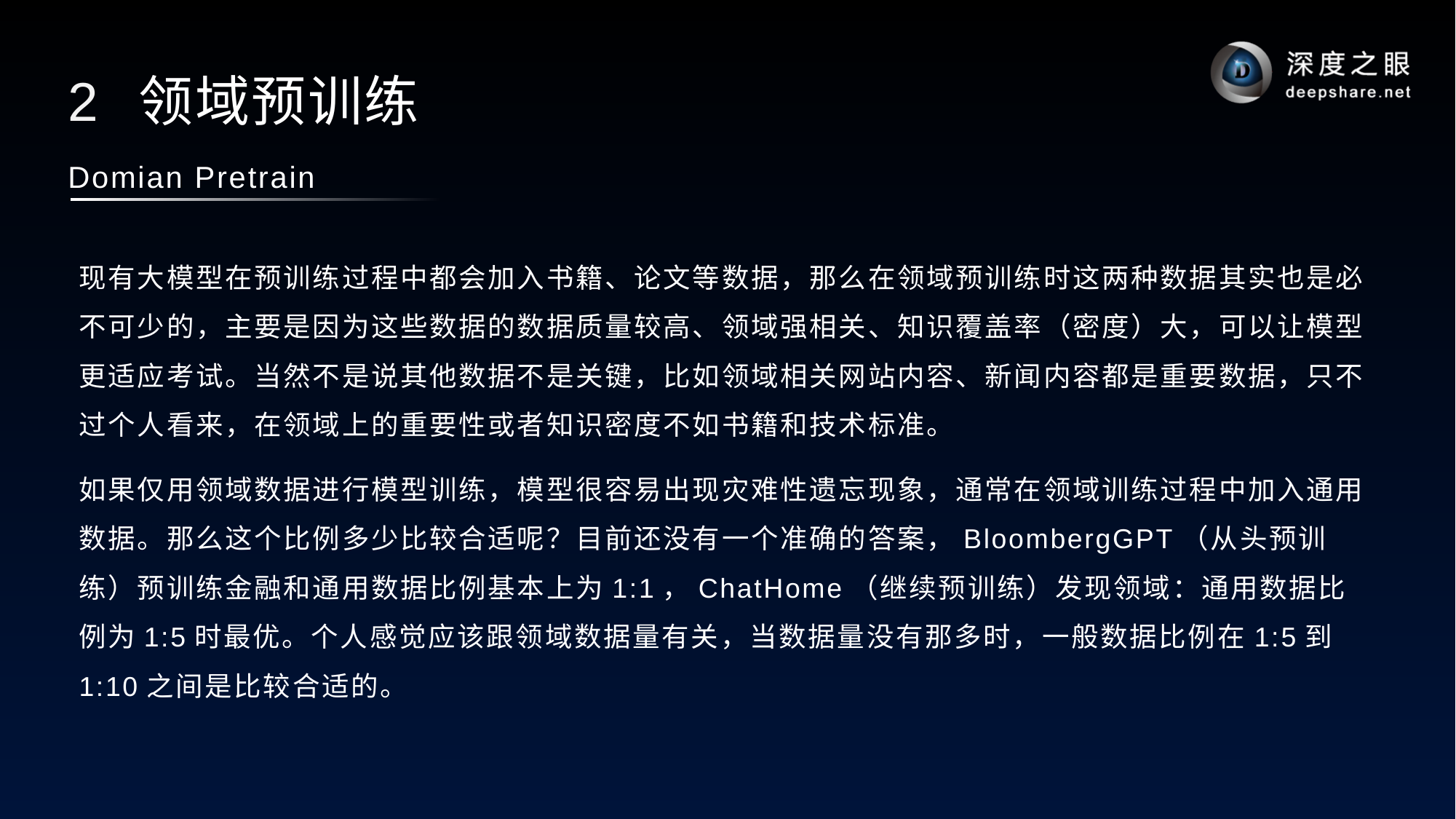

# 2 领域预训练
Domian Pretrain
现有大模型在预训练过程中都会加入书籍、论文等数据，那么在领域预训练时这两种数据其实也是必不可少的，主要是因为这些数据的数据质量较高、领域强相关、知识覆盖率（密度）大，可以让模型更适应考试。当然不是说其他数据不是关键，比如领域相关网站内容、新闻内容都是重要数据，只不过个人看来，在领域上的重要性或者知识密度不如书籍和技术标准。
如果仅用领域数据进行模型训练，模型很容易出现灾难性遗忘现象，通常在领域训练过程中加入通用数据。那么这个比例多少比较合适呢？目前还没有一个准确的答案，BloombergGPT（从头预训练）预训练金融和通用数据比例基本上为1:1，ChatHome（继续预训练）发现领域：通用数据比例为1:5时最优。个人感觉应该跟领域数据量有关，当数据量没有那多时，一般数据比例在1:5到1:10之间是比较合适的。